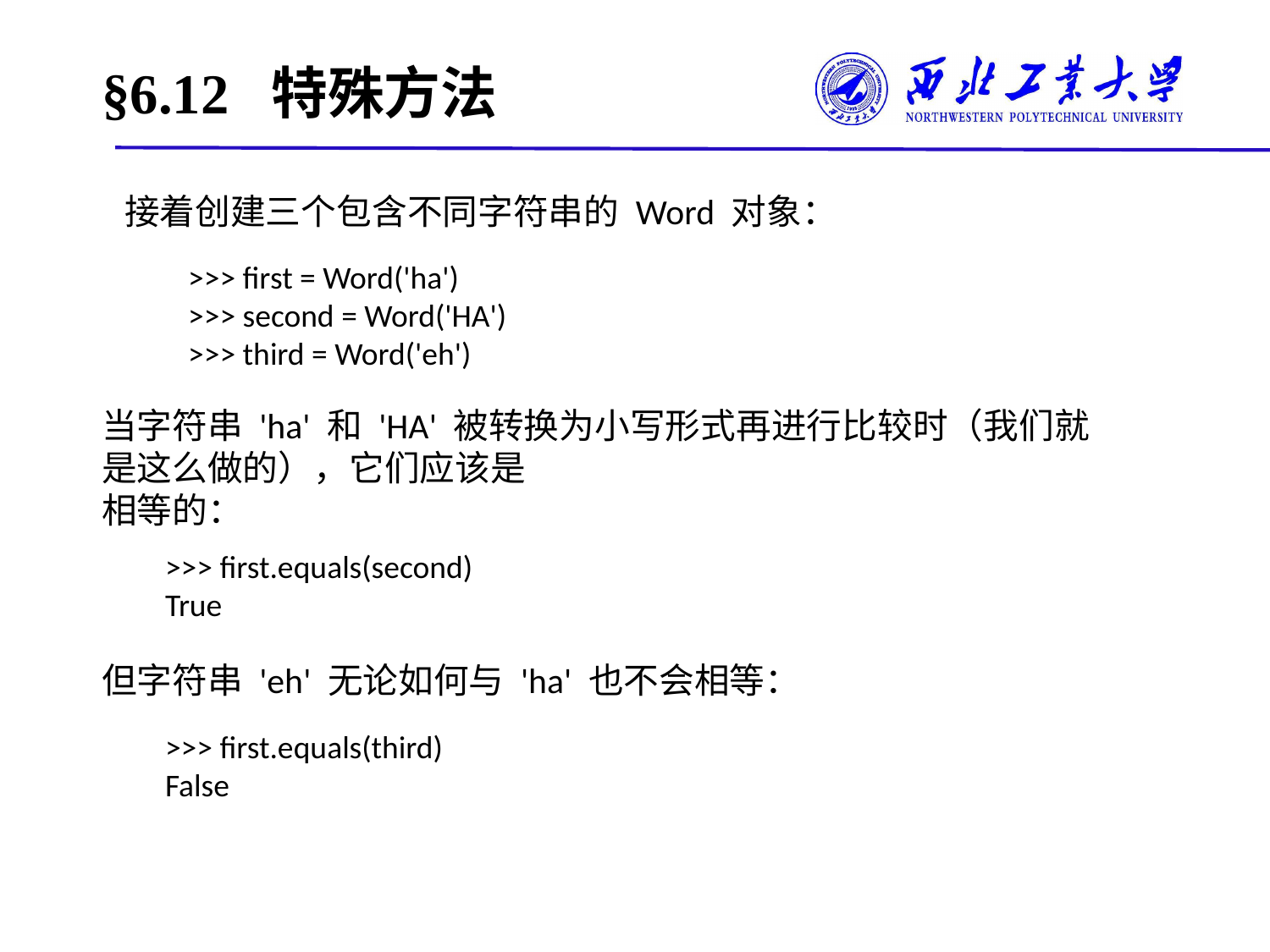

# §6.12  特殊方法
接着创建三个包含不同字符串的 Word 对象：

>>> first = Word('ha')
>>> second = Word('HA')
>>> third = Word('eh')
当字符串 'ha' 和 'HA' 被转换为小写形式再进行比较时（我们就是这么做的），它们应该是
相等的：
>>> first.equals(second)
True
但字符串 'eh' 无论如何与 'ha' 也不会相等：
>>> first.equals(third)
False